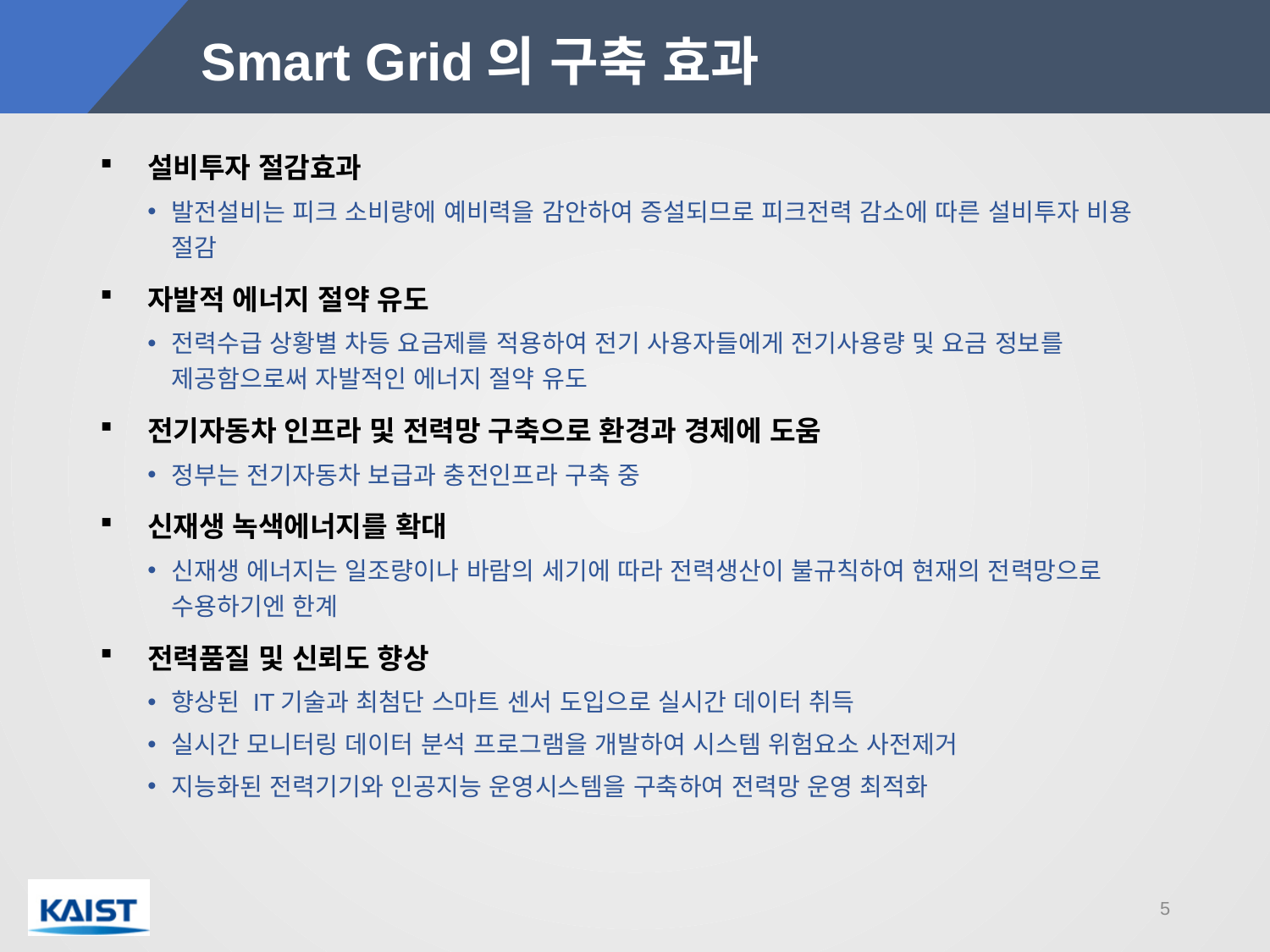

# Smart Grid의 구축 효과
설비투자 절감효과
발전설비는 피크 소비량에 예비력을 감안하여 증설되므로 피크전력 감소에 따른 설비투자 비용 절감
자발적 에너지 절약 유도
전력수급 상황별 차등 요금제를 적용하여 전기 사용자들에게 전기사용량 및 요금 정보를 제공함으로써 자발적인 에너지 절약 유도
전기자동차 인프라 및 전력망 구축으로 환경과 경제에 도움
정부는 전기자동차 보급과 충전인프라 구축 중
신재생 녹색에너지를 확대
신재생 에너지는 일조량이나 바람의 세기에 따라 전력생산이 불규칙하여 현재의 전력망으로 수용하기엔 한계
전력품질 및 신뢰도 향상
향상된 IT기술과 최첨단 스마트 센서 도입으로 실시간 데이터 취득
실시간 모니터링 데이터 분석 프로그램을 개발하여 시스템 위험요소 사전제거
지능화된 전력기기와 인공지능 운영시스템을 구축하여 전력망 운영 최적화

5